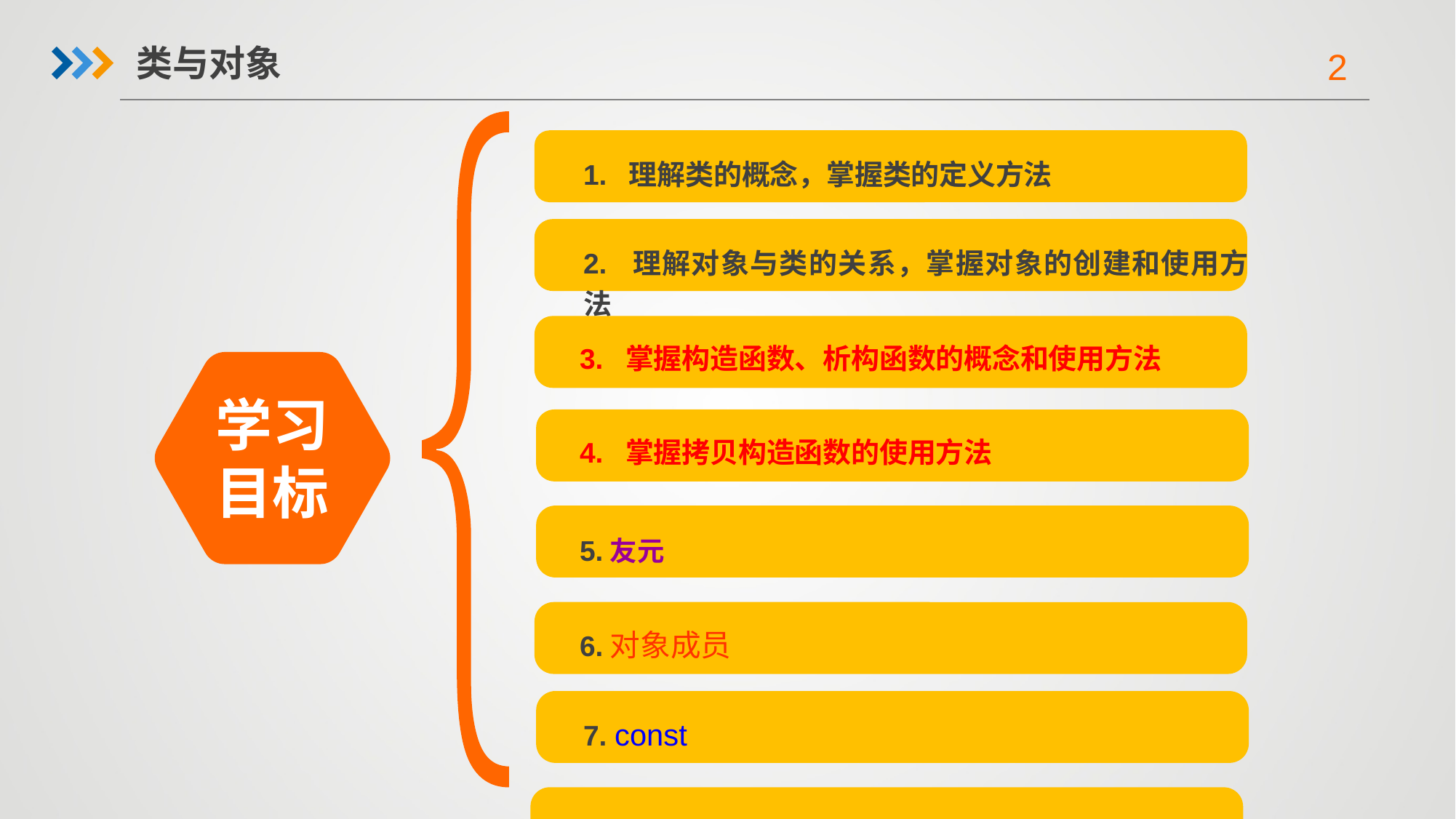

类与对象

1.  理解类的概念，掌握类的定义方法

2.  理解对象与类的关系，掌握对象的创建和使用方法

3.  掌握构造函数、析构函数的概念和使用方法

学习目标

4.  掌握拷贝构造函数的使用方法

5.友元

6.对象成员

7. const

8.多文件

9.嵌套类